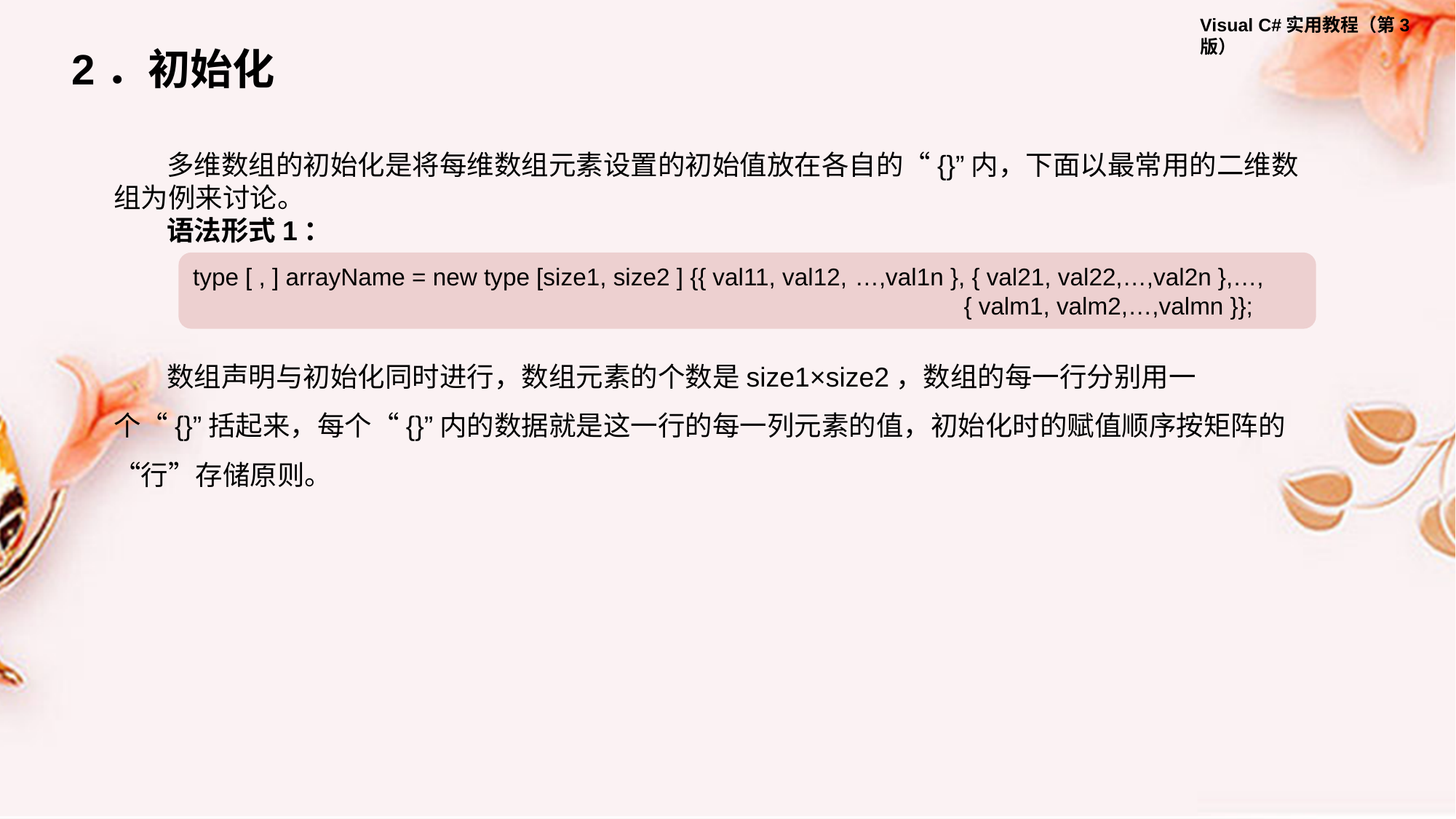

2．初始化
多维数组的初始化是将每维数组元素设置的初始值放在各自的“{}”内，下面以最常用的二维数组为例来讨论。
语法形式1：
type [ , ] arrayName = new type [size1, size2 ] {{ val11, val12, …,val1n }, { val21, val22,…,val2n },…,
							 { valm1, valm2,…,valmn }};
数组声明与初始化同时进行，数组元素的个数是size1×size2，数组的每一行分别用一个“{}”括起来，每个“{}”内的数据就是这一行的每一列元素的值，初始化时的赋值顺序按矩阵的“行”存储原则。